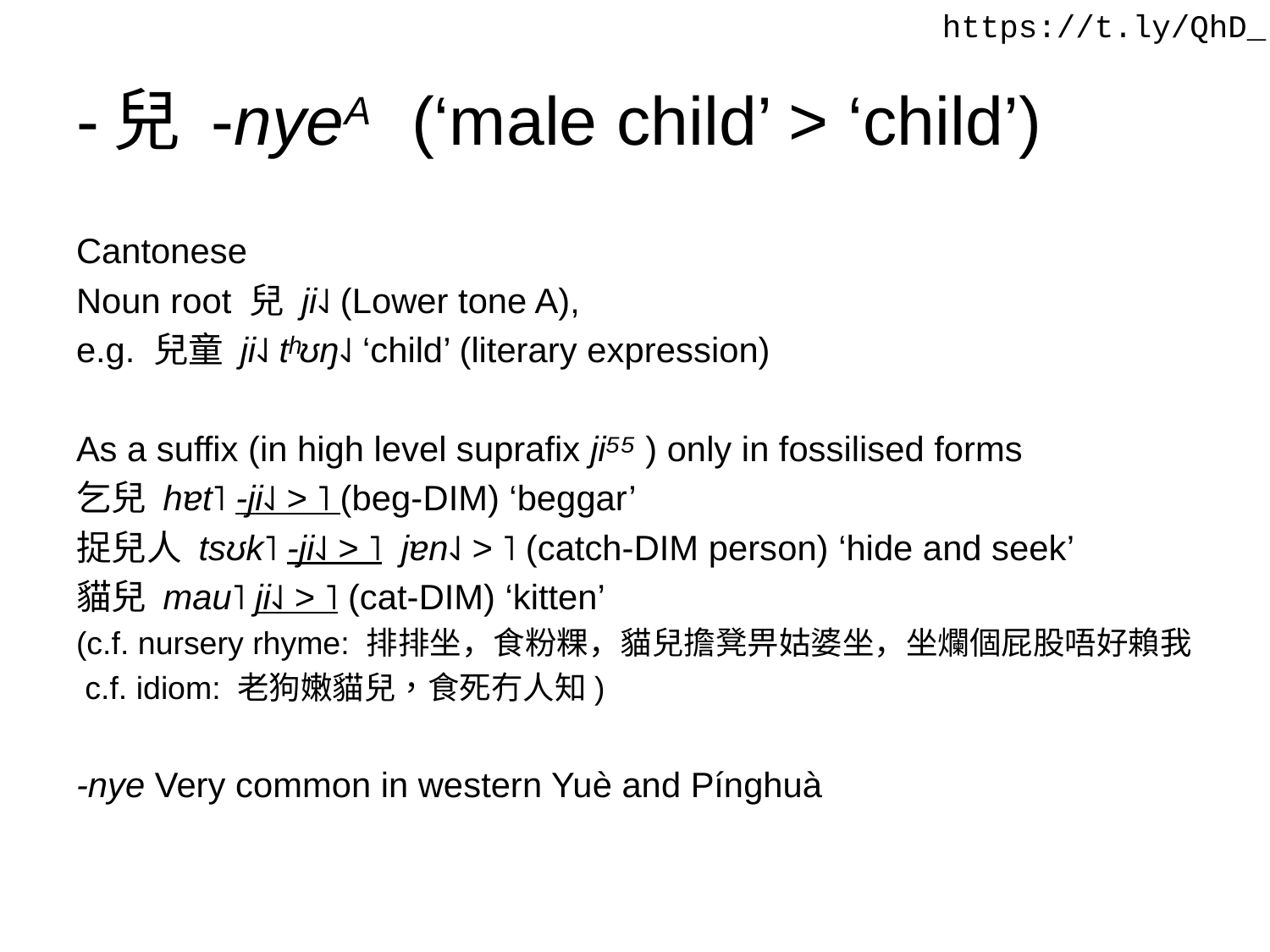

https://t.ly/QhD_
# -兒 -nyeA  	(‘male child’ > ‘child’)
Cantonese
Noun root 兒 ji˨˩ (Lower tone A),
e.g. 兒童 ji˨˩ tʰʊŋ˨˩ ‘child’ (literary expression)

As a suffix (in high level suprafix ji⁵⁵ ) only in fossilised forms
乞兒 hɐt˥ -ji˨˩ > ˥ (beg-dim) ‘beggar’
捉兒人 tsʊk˥ -ji˨˩ > ˥  jɐn˨˩ > ˥ (catch-dim person) ‘hide and seek’
貓兒 mau˥ ji˨˩ > ˥ (cat-dim) ‘kitten’
(c.f. nursery rhyme: 排排坐，食粉粿，貓兒擔凳畀姑婆坐，坐爛個屁股唔好賴我
 c.f. idiom: 老狗嫩貓兒，食死冇人知)

-nye Very common in western Yuè and Pínghuà